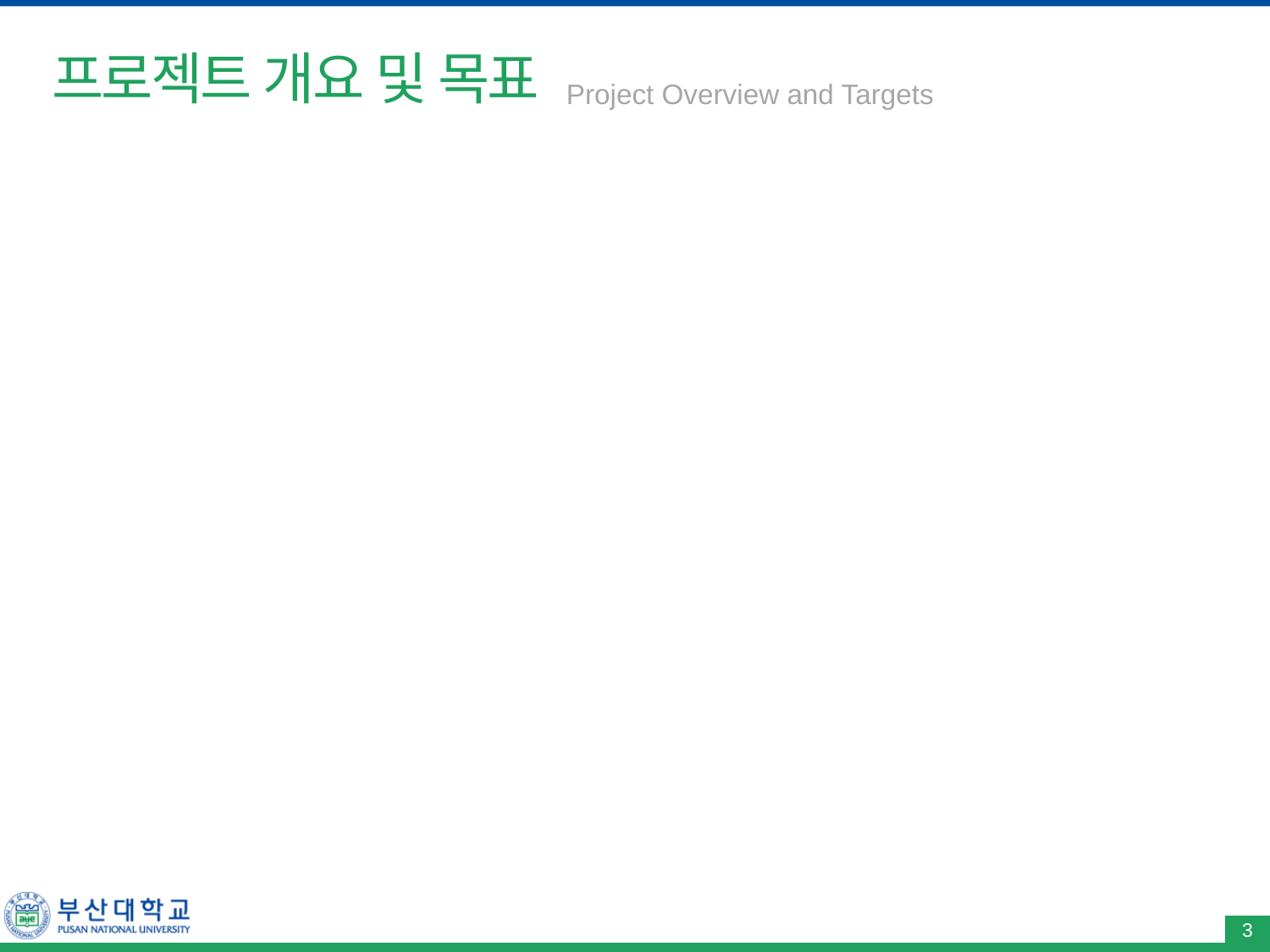

# 프로젝트 개요 및 목표
Project Overview and Targets
3